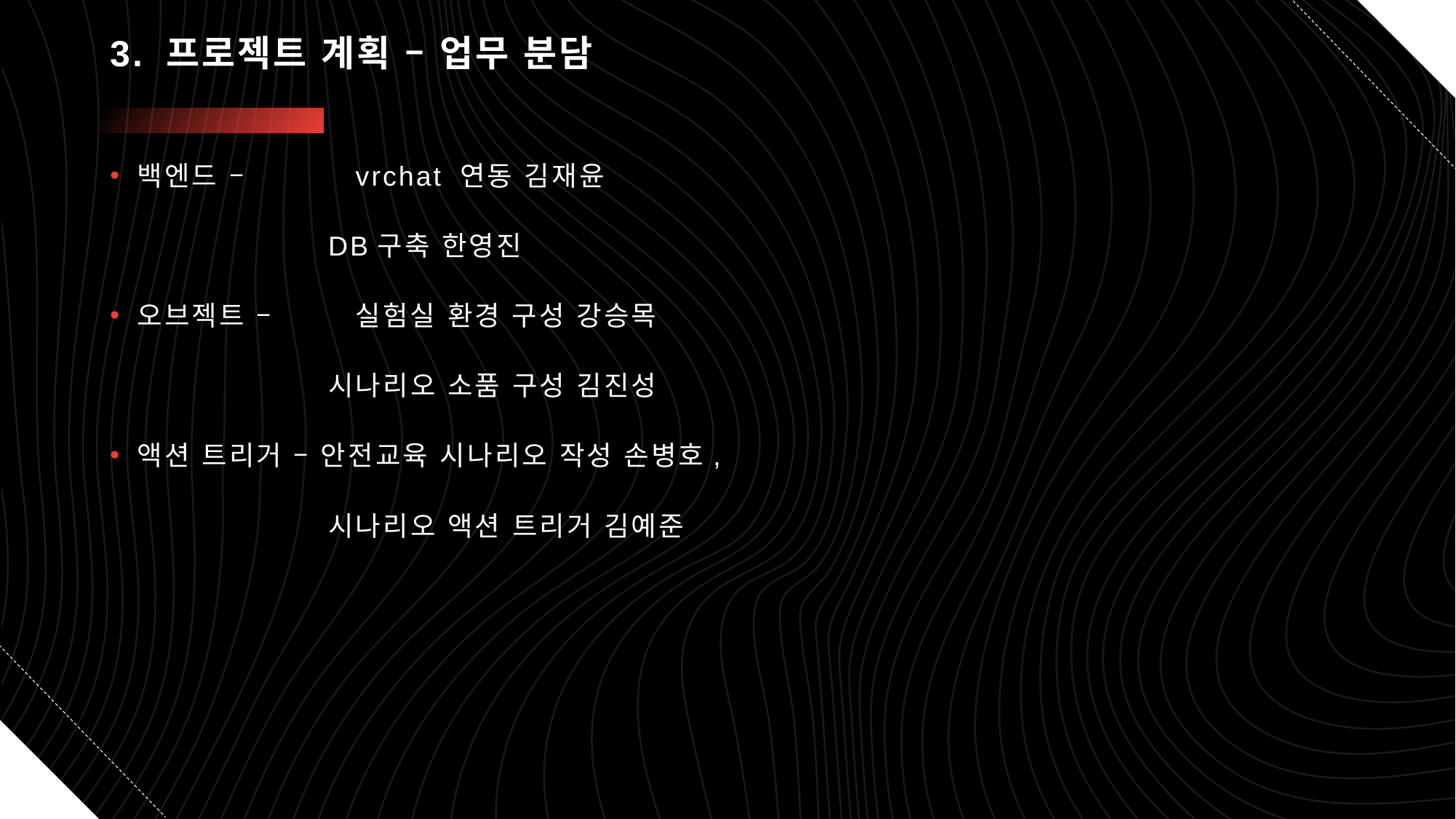

# 3. 프로젝트 계획 – 업무 분담
백엔드 – 	vrchat 연동 김재윤
		DB구축 한영진
오브젝트 – 	실험실 환경 구성 강승목
		시나리오 소품 구성 김진성
액션 트리거 – 안전교육 시나리오 작성 손병호,
		시나리오 액션 트리거 김예준